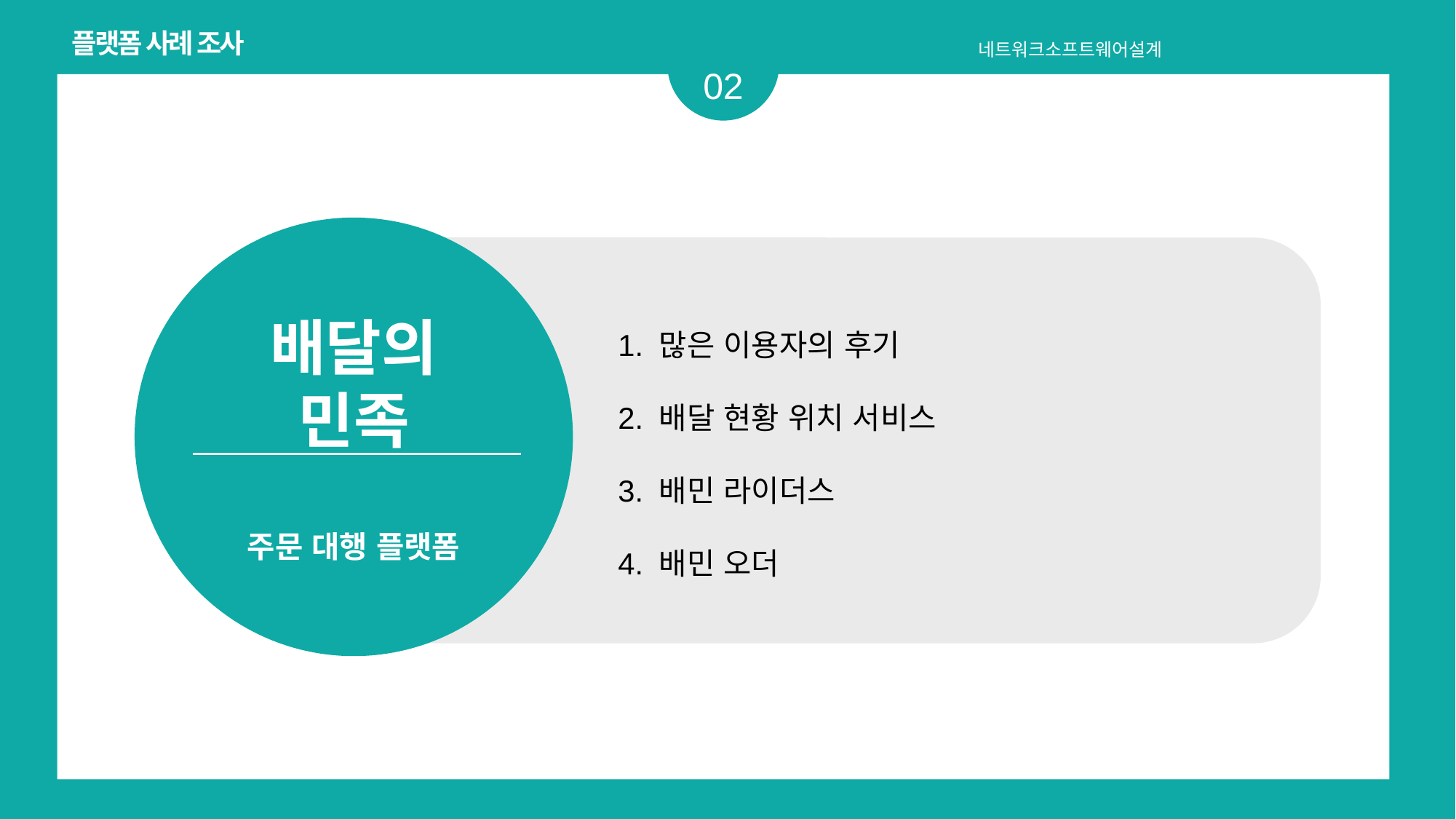

플랫폼 사례 조사
네트워크소프트웨어설계
02

배달의 민족

주문 대행 플랫폼

1. 많은 이용자의 후기
2. 배달 현황 위치 서비스
3. 배민 라이더스
4. 배민 오더